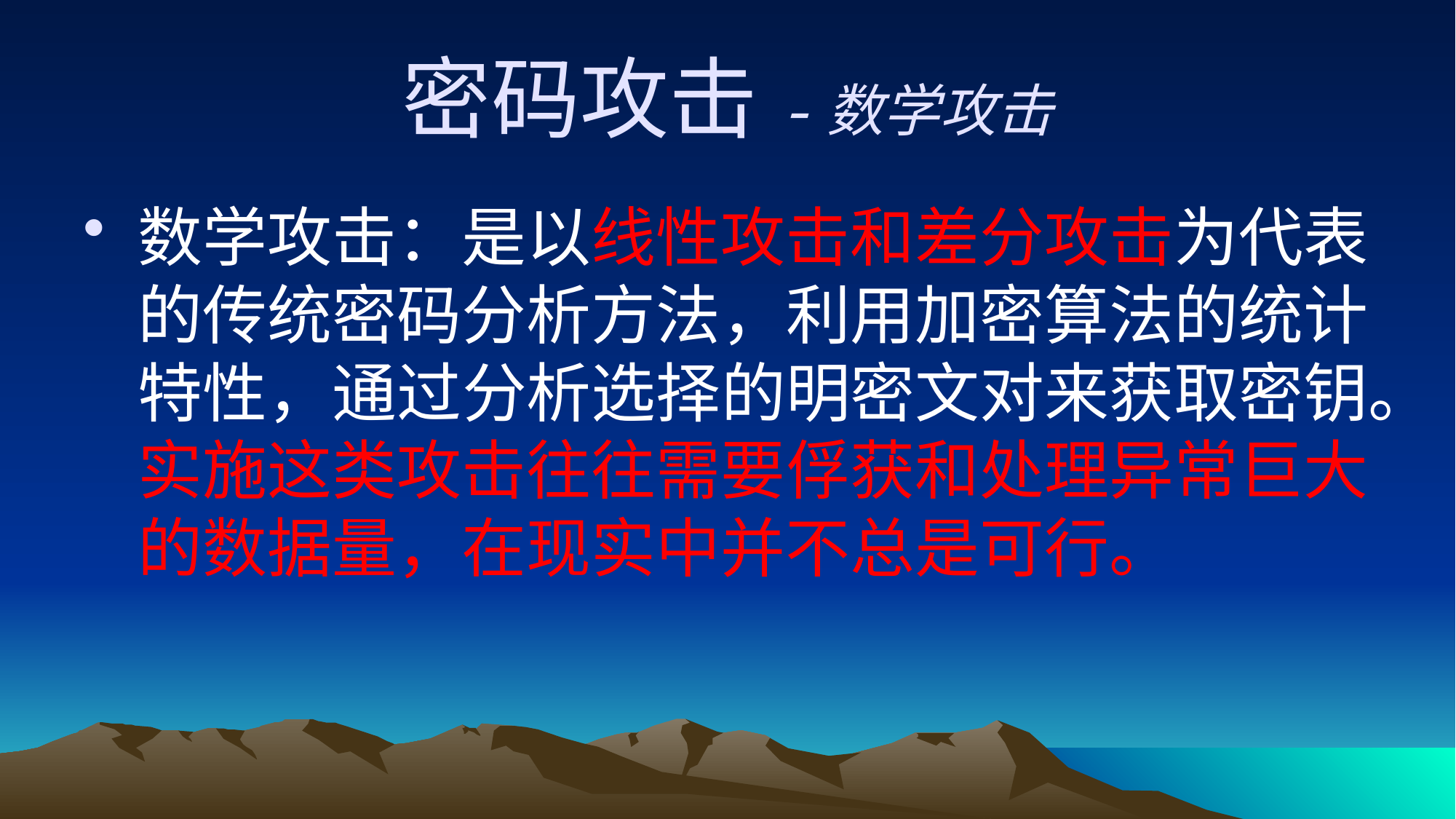

# 密码攻击-数学攻击
数学攻击：是以线性攻击和差分攻击为代表的传统密码分析方法，利用加密算法的统计特性，通过分析选择的明密文对来获取密钥。实施这类攻击往往需要俘获和处理异常巨大的数据量，在现实中并不总是可行。